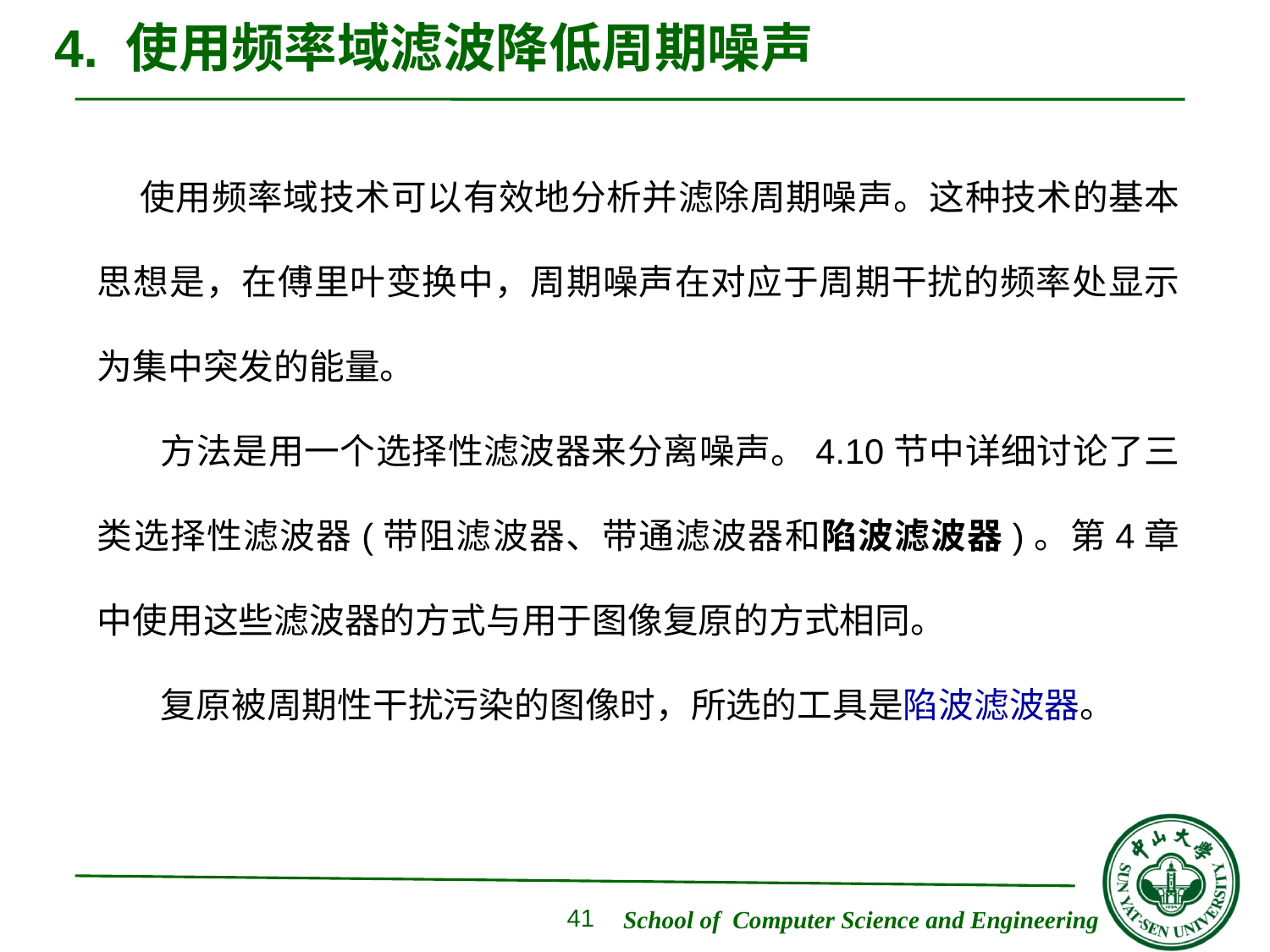

# 4. 使用频率域滤波降低周期噪声
    使用频率域技术可以有效地分析并滤除周期噪声。这种技术的基本思想是，在傅里叶变换中，周期噪声在对应于周期干扰的频率处显示为集中突发的能量。
方法是用一个选择性滤波器来分离噪声。4.10节中详细讨论了三类选择性滤波器(带阻滤波器、带通滤波器和陷波滤波器)。第4章中使用这些滤波器的方式与用于图像复原的方式相同。
复原被周期性干扰污染的图像时，所选的工具是陷波滤波器。

41